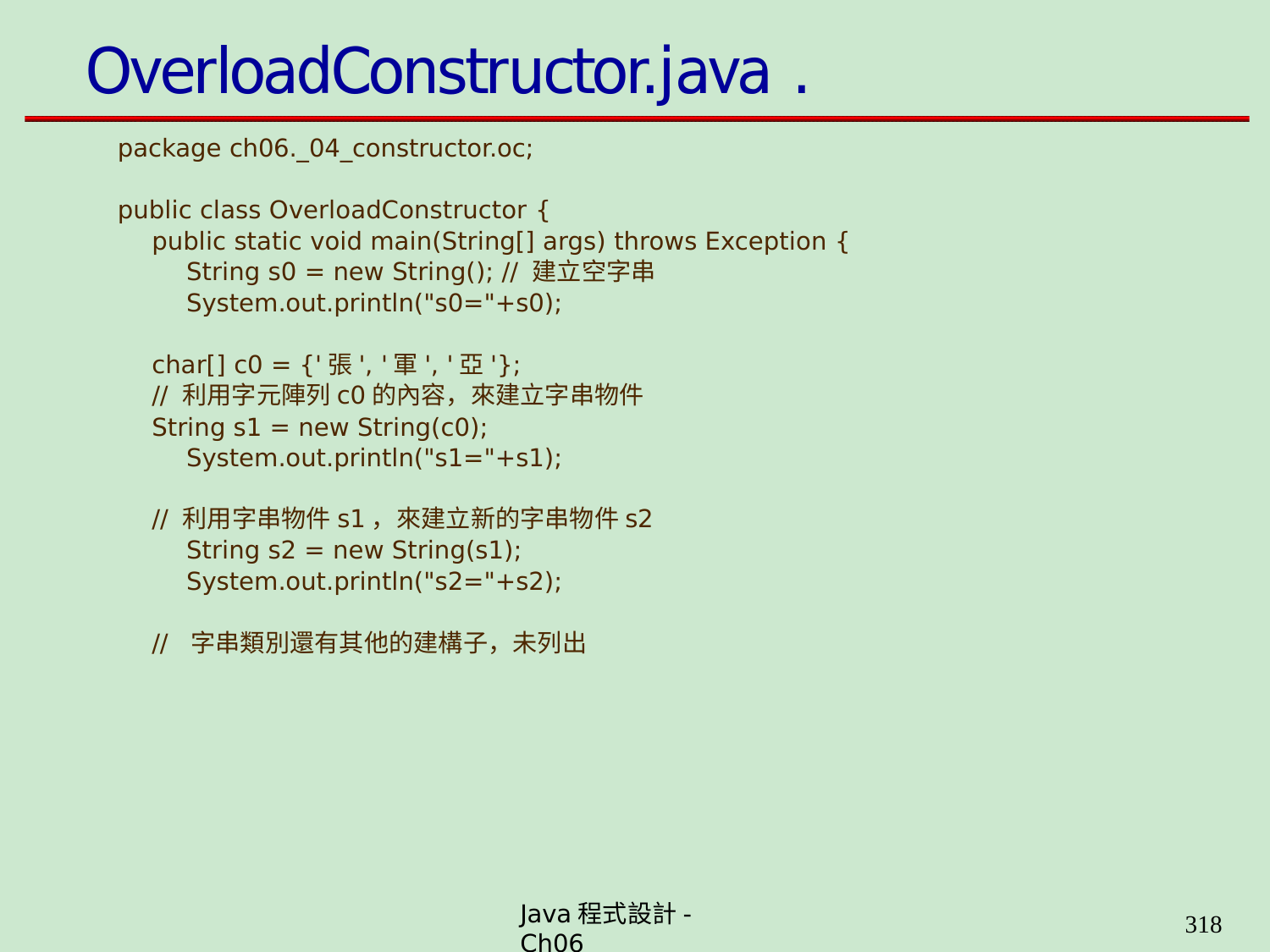

# OverloadConstructor.java .
package ch06._04_constructor.oc;

public class OverloadConstructor {
public static void main(String[] args) throws Exception {  String s0 = new String(); // 建立空字串 System.out.println("s0="+s0);

char[] c0 = {'張', '軍', '亞'};
// 利用字元陣列c0的內容，來建立字串物件
String s1 = new String(c0);  System.out.println("s1="+s1);

// 利用字串物件s1，來建立新的字串物件s2  String s2 = new String(s1);  System.out.println("s2="+s2);

// 字串類別還有其他的建構子，未列出
Java程式設計-Ch06
318